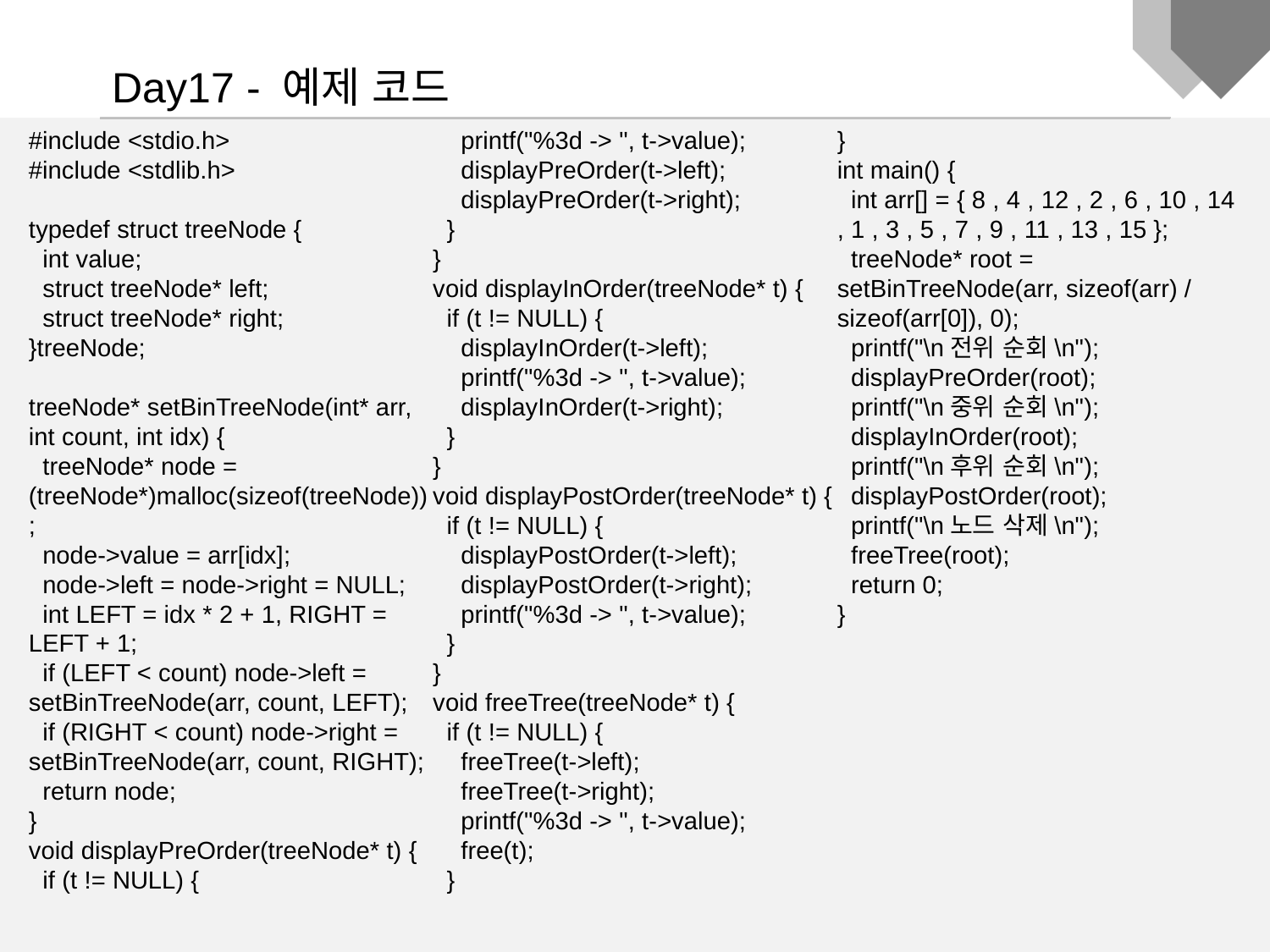

Day17 - 예제 코드
#include <stdio.h>
#include <stdlib.h>

typedef struct treeNode {
  int value;
  struct treeNode* left;
  struct treeNode* right;
}treeNode;

treeNode* setBinTreeNode(int* arr, int count, int idx) {
  treeNode* node = (treeNode*)malloc(sizeof(treeNode));
  node->value = arr[idx];
  node->left = node->right = NULL;
  int LEFT = idx * 2 + 1, RIGHT = LEFT + 1;
  if (LEFT < count) node->left = setBinTreeNode(arr, count, LEFT);
  if (RIGHT < count) node->right = setBinTreeNode(arr, count, RIGHT);
  return node;
}
void displayPreOrder(treeNode* t) {
  if (t != NULL) {
    printf("%3d -> ", t->value);
    displayPreOrder(t->left);
    displayPreOrder(t->right);
  }
}
void displayInOrder(treeNode* t) {
  if (t != NULL) {
    displayInOrder(t->left);
    printf("%3d -> ", t->value);
    displayInOrder(t->right);
  }
}
void displayPostOrder(treeNode* t) {
  if (t != NULL) {
    displayPostOrder(t->left);
    displayPostOrder(t->right);
    printf("%3d -> ", t->value);
  }
}
void freeTree(treeNode* t) {
  if (t != NULL) {
    freeTree(t->left);
    freeTree(t->right);
    printf("%3d -> ", t->value);
    free(t);
  }
}
int main() {
  int arr[] = { 8 , 4 , 12 , 2 , 6 , 10 , 14 , 1 , 3 , 5 , 7 , 9 , 11 , 13 , 15 };
  treeNode* root = setBinTreeNode(arr, sizeof(arr) / sizeof(arr[0]), 0);
  printf("\n전위 순회\n");
  displayPreOrder(root);
  printf("\n중위 순회\n");
  displayInOrder(root);
  printf("\n후위 순회\n");
  displayPostOrder(root);
  printf("\n노드 삭제\n");
  freeTree(root);
  return 0;
}